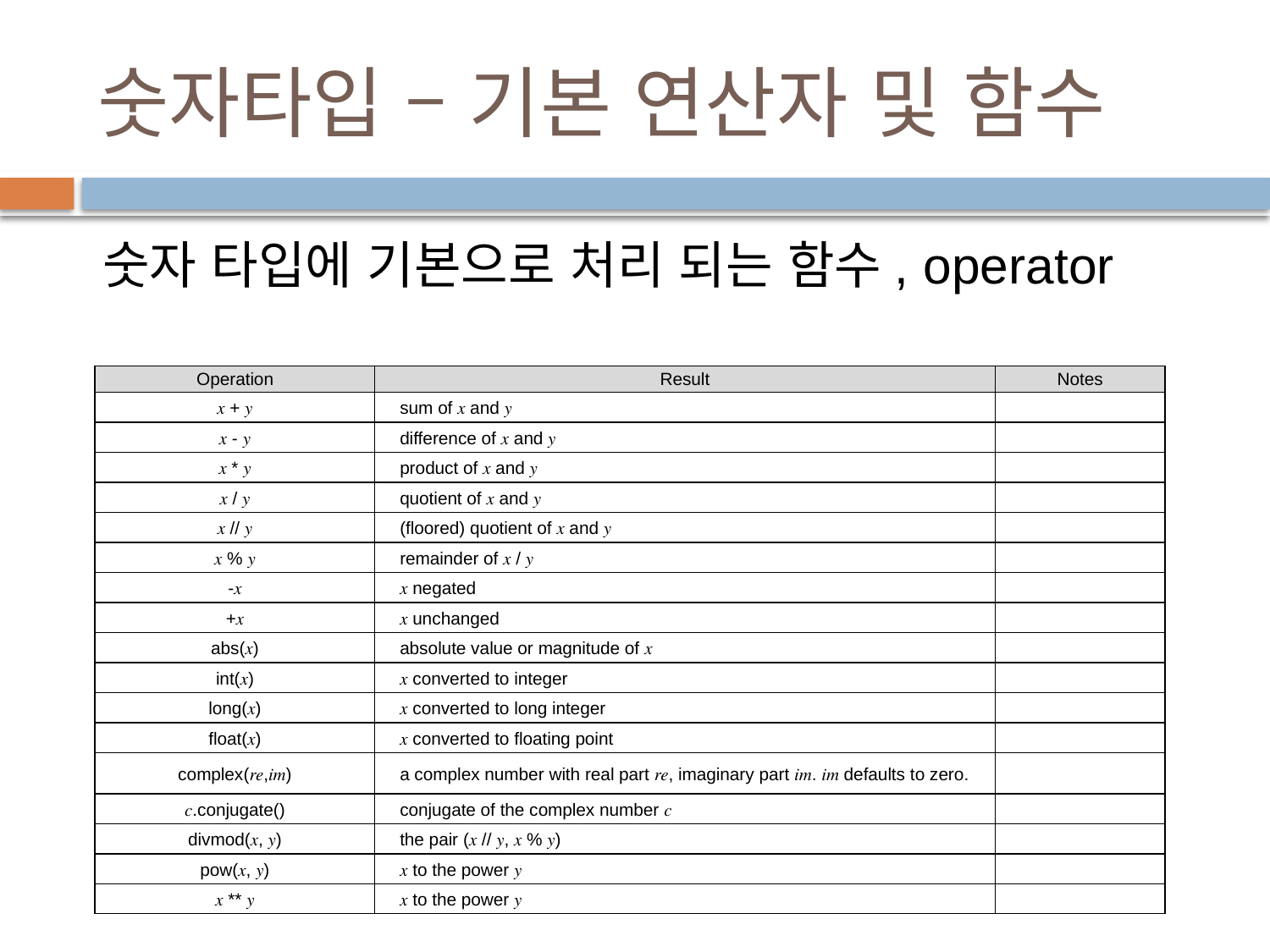

# 숫자타입 – 기본 연산자 및 함수
 숫자 타입에 기본으로 처리 되는 함수, operator
| Operation | Result | Notes |
| --- | --- | --- |
| x + y | sum of x and y |  |
| x - y | difference of x and y |  |
| x \* y | product of x and y |  |
| x / y | quotient of x and y |  |
| x // y | (floored) quotient of x and y |  |
| x % y | remainder of x / y |  |
| -x | x negated |  |
| +x | x unchanged |  |
| abs(x) | absolute value or magnitude of x |  |
| int(x) | x converted to integer |  |
| long(x) | x converted to long integer |  |
| float(x) | x converted to floating point |  |
| complex(re,im) | a complex number with real part re, imaginary part im. im defaults to zero. |  |
| c.conjugate() | conjugate of the complex number c |  |
| divmod(x, y) | the pair (x // y, x % y) |  |
| pow(x, y) | x to the power y |  |
| x \*\* y | x to the power y |  |